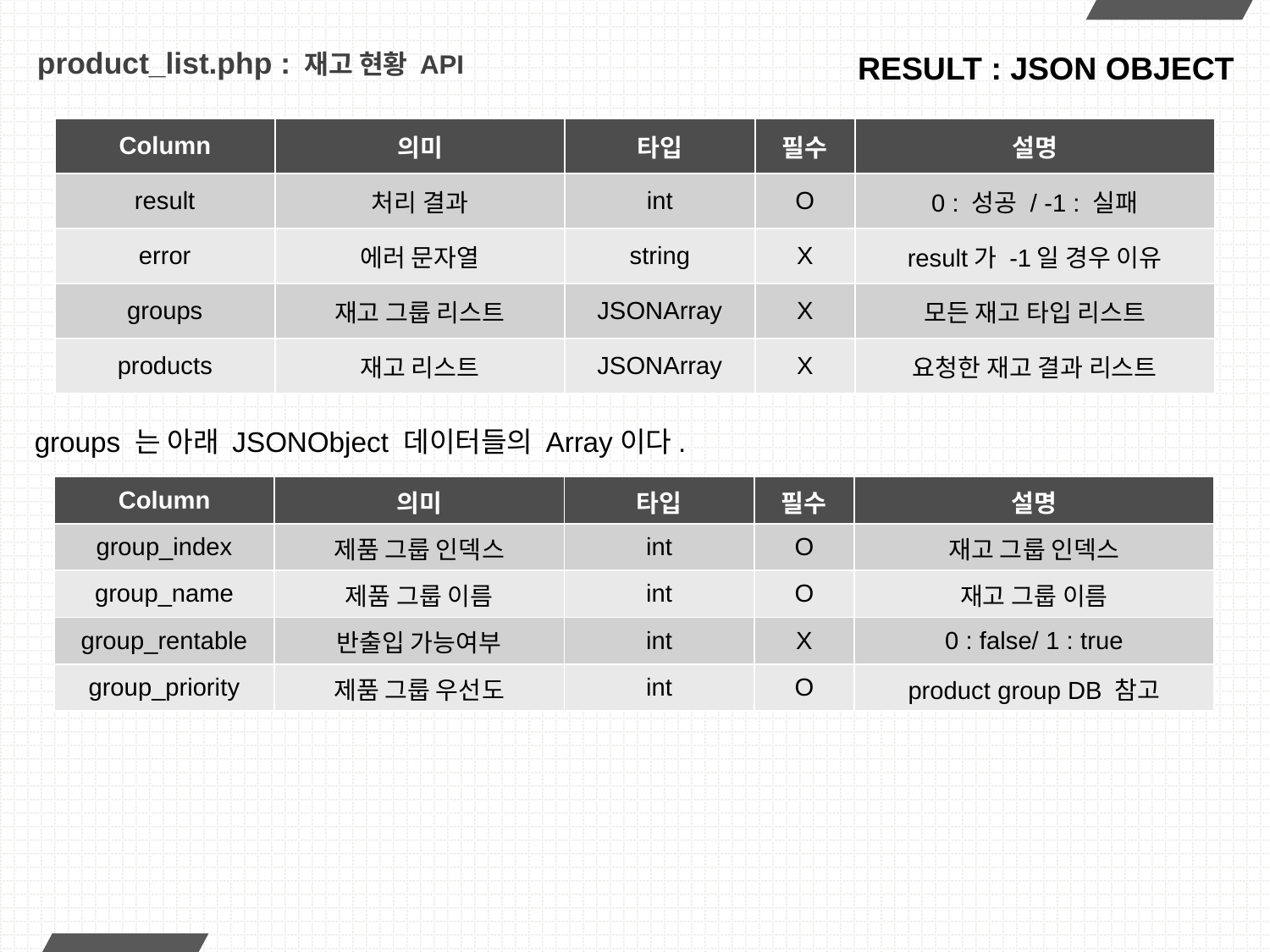

# product_list.php : 재고 현황 API
RESULT : JSON OBJECT
| Column | 의미 | 타입 | 필수 | 설명 |
| --- | --- | --- | --- | --- |
| result | 처리 결과 | int | O | 0 : 성공 / -1 : 실패 |
| error | 에러 문자열 | string | X | result가 -1일 경우 이유 |
| groups | 재고 그룹 리스트 | JSONArray | X | 모든 재고 타입 리스트 |
| products | 재고 리스트 | JSONArray | X | 요청한 재고 결과 리스트 |
groups 는 아래 JSONObject 데이터들의 Array이다.
| Column | 의미 | 타입 | 필수 | 설명 |
| --- | --- | --- | --- | --- |
| group\_index | 제품 그룹 인덱스 | int | O | 재고 그룹 인덱스 |
| group\_name | 제품 그룹 이름 | int | O | 재고 그룹 이름 |
| group\_rentable | 반출입 가능여부 | int | X | 0 : false/ 1 : true |
| group\_priority | 제품 그룹 우선도 | int | O | product group DB 참고 |